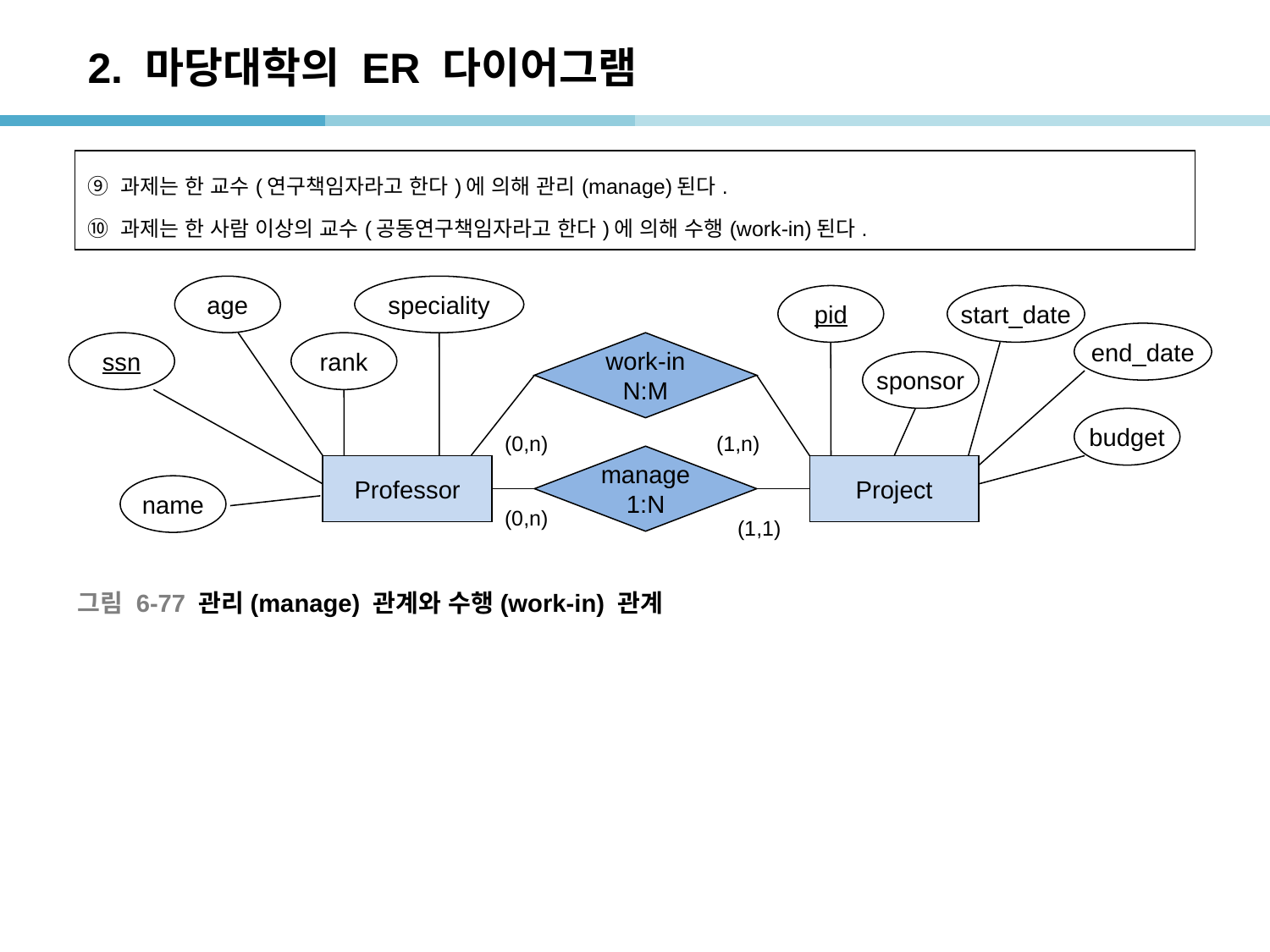

# 2. 마당대학의 ER 다이어그램
| ⑨ 과제는 한 교수(연구책임자라고 한다)에 의해 관리(manage)된다. ⑩ 과제는 한 사람 이상의 교수(공동연구책임자라고 한다)에 의해 수행(work-in)된다. |
| --- |
age
speciality
pid
start_date
end_date
ssn

rank

work-in
N:M

sponsor

budget
(0,n)
(1,n)
manage
1:N
Professor
Project

name

(0,n)
(1,1)
그림 6-77 관리(manage) 관계와 수행(work-in) 관계